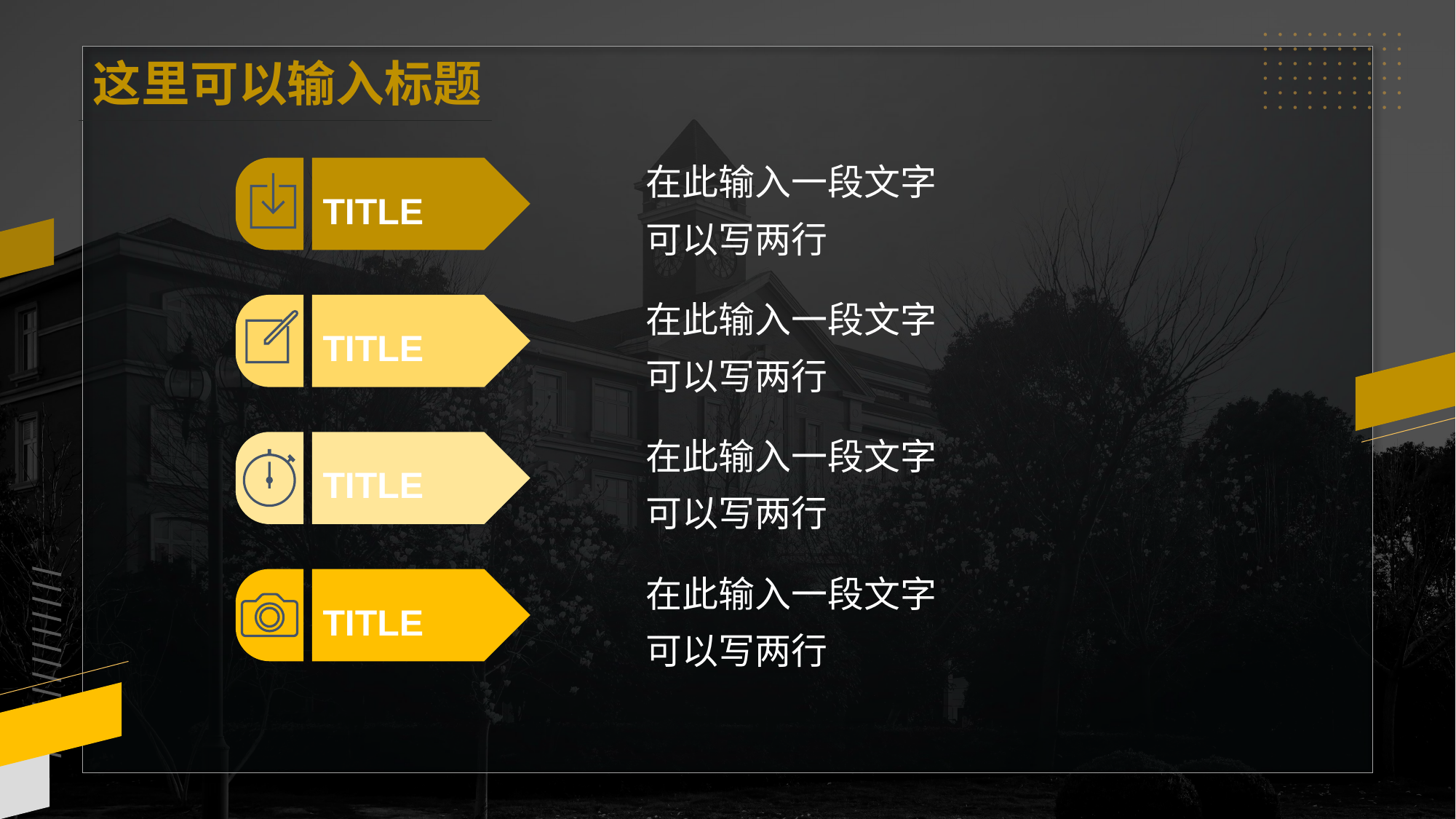

这里可以输入标题
在此输入一段文字
可以写两行

TITLE
在此输入一段文字
可以写两行

TITLE
在此输入一段文字
可以写两行

TITLE
在此输入一段文字
可以写两行

TITLE